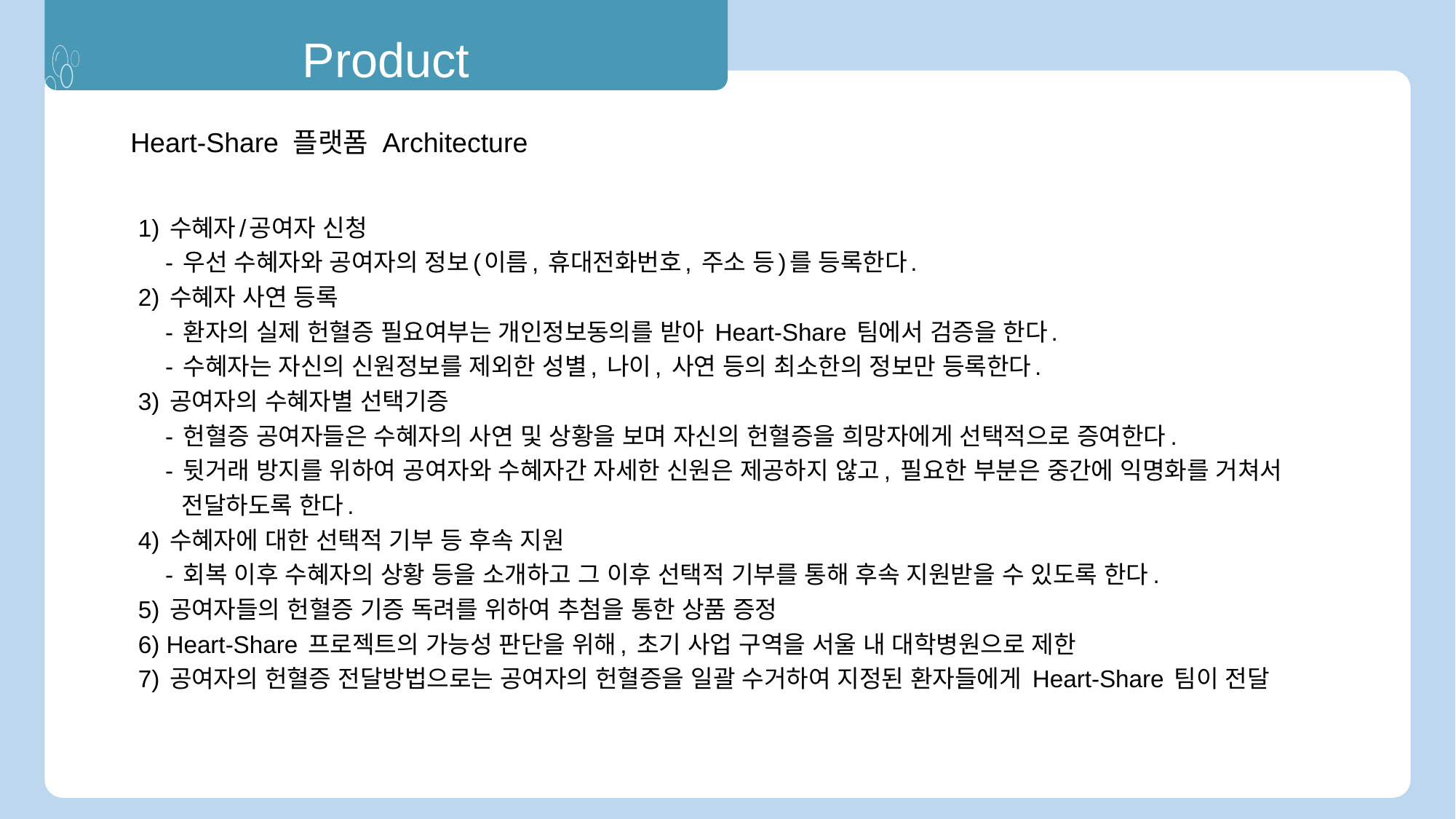

Product

Heart-Share 플랫폼 Architecture
1) 수혜자/공여자 신청
    - 우선 수혜자와 공여자의 정보(이름, 휴대전화번호, 주소 등)를 등록한다.
2) 수혜자 사연 등록
    - 환자의 실제 헌혈증 필요여부는 개인정보동의를 받아 Heart-Share 팀에서 검증을 한다.
    - 수혜자는 자신의 신원정보를 제외한 성별, 나이, 사연 등의 최소한의 정보만 등록한다.
3) 공여자의 수혜자별 선택기증
    - 헌혈증 공여자들은 수혜자의 사연 및 상황을 보며 자신의 헌혈증을 희망자에게 선택적으로 증여한다.
    - 뒷거래 방지를 위하여 공여자와 수혜자간 자세한 신원은 제공하지 않고, 필요한 부분은 중간에 익명화를 거쳐서
      전달하도록 한다.
4) 수혜자에 대한 선택적 기부 등 후속 지원
    - 회복 이후 수혜자의 상황 등을 소개하고 그 이후 선택적 기부를 통해 후속 지원받을 수 있도록 한다.
5) 공여자들의 헌혈증 기증 독려를 위하여 추첨을 통한 상품 증정
6) Heart-Share 프로젝트의 가능성 판단을 위해, 초기 사업 구역을 서울 내 대학병원으로 제한
7) 공여자의 헌혈증 전달방법으로는 공여자의 헌혈증을 일괄 수거하여 지정된 환자들에게 Heart-Share 팀이 전달